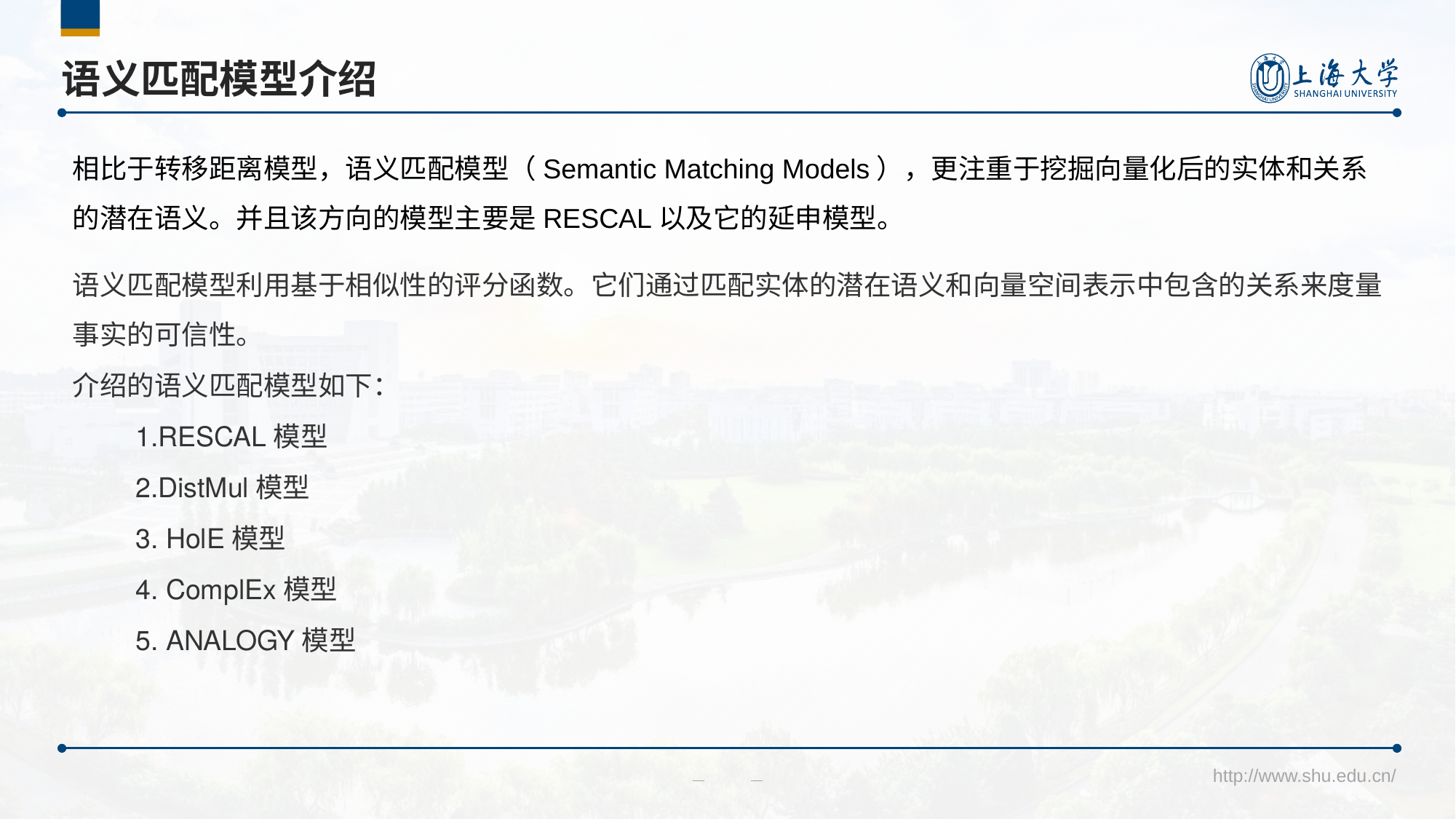

# 语义匹配模型介绍
相比于转移距离模型，语义匹配模型（Semantic Matching Models），更注重于挖掘向量化后的实体和关系的潜在语义。并且该方向的模型主要是RESCAL以及它的延申模型。
语义匹配模型利用基于相似性的评分函数。它们通过匹配实体的潜在语义和向量空间表示中包含的关系来度量事实的可信性。
介绍的语义匹配模型如下：
1.RESCAL模型
2.DistMul模型
3. HolE模型
4. ComplEx模型
5. ANALOGY模型
46